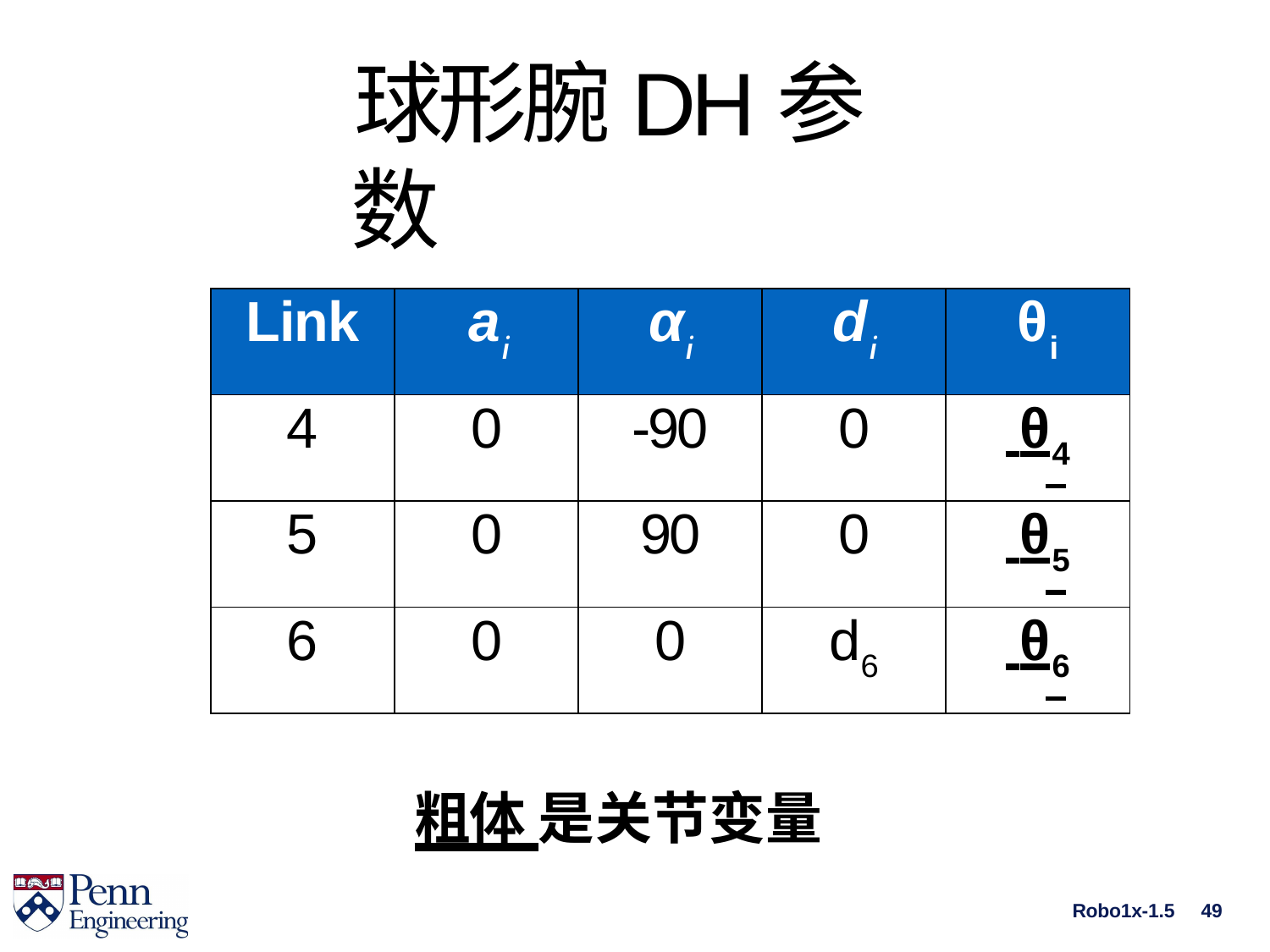

# 球形腕DH参数
| Link | ai | αi | di | θi |
| --- | --- | --- | --- | --- |
| 4 | 0 | -90 | 0 | θ4 |
| 5 | 0 | 90 | 0 | θ5 |
| 6 | 0 | 0 | d6 | θ6 |

粗体 是关节变量
Robo1x-1.5
49